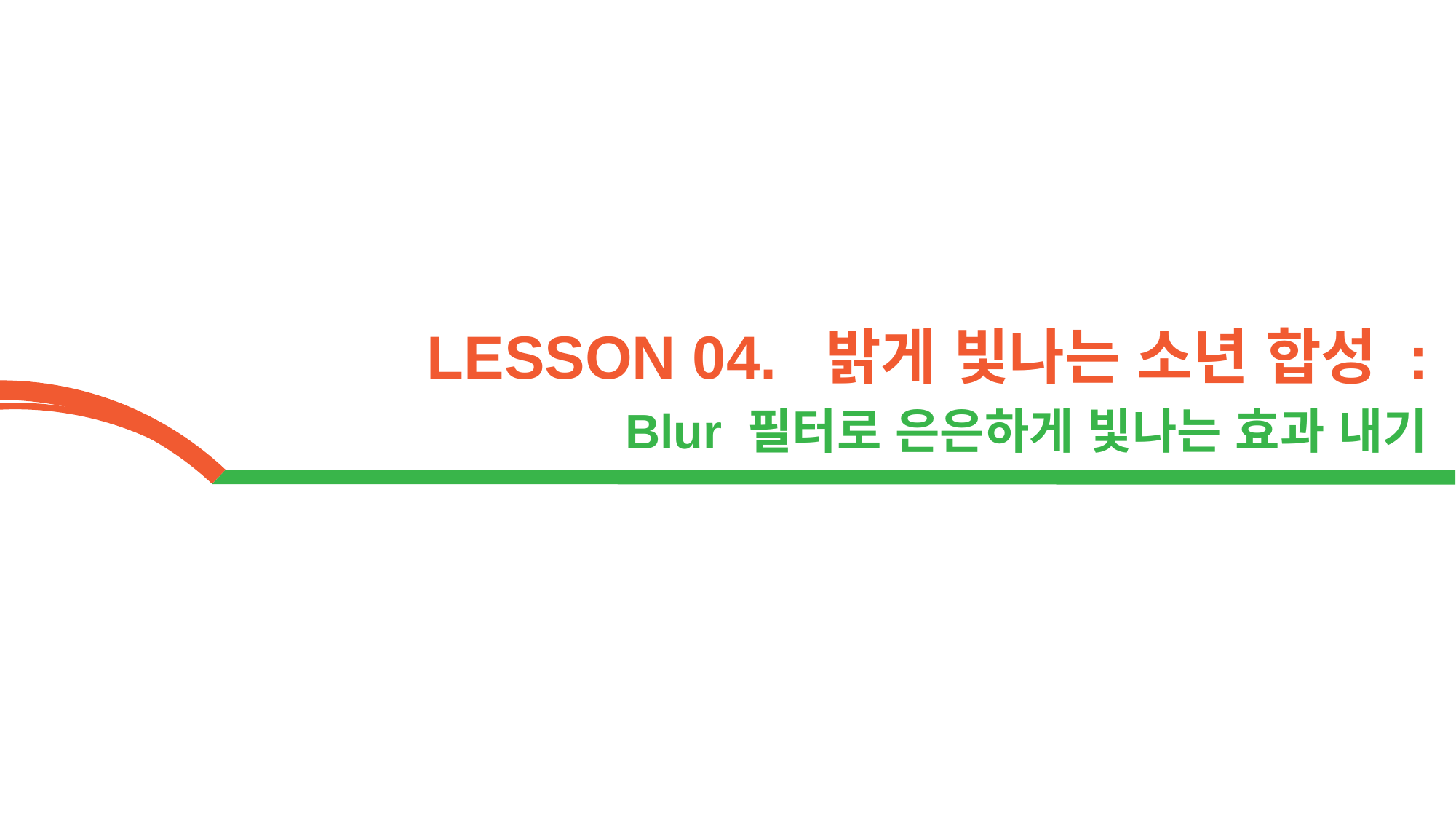

LESSON 04.  밝게 빛나는 소년 합성 :
Blur 필터로 은은하게 빛나는 효과 내기